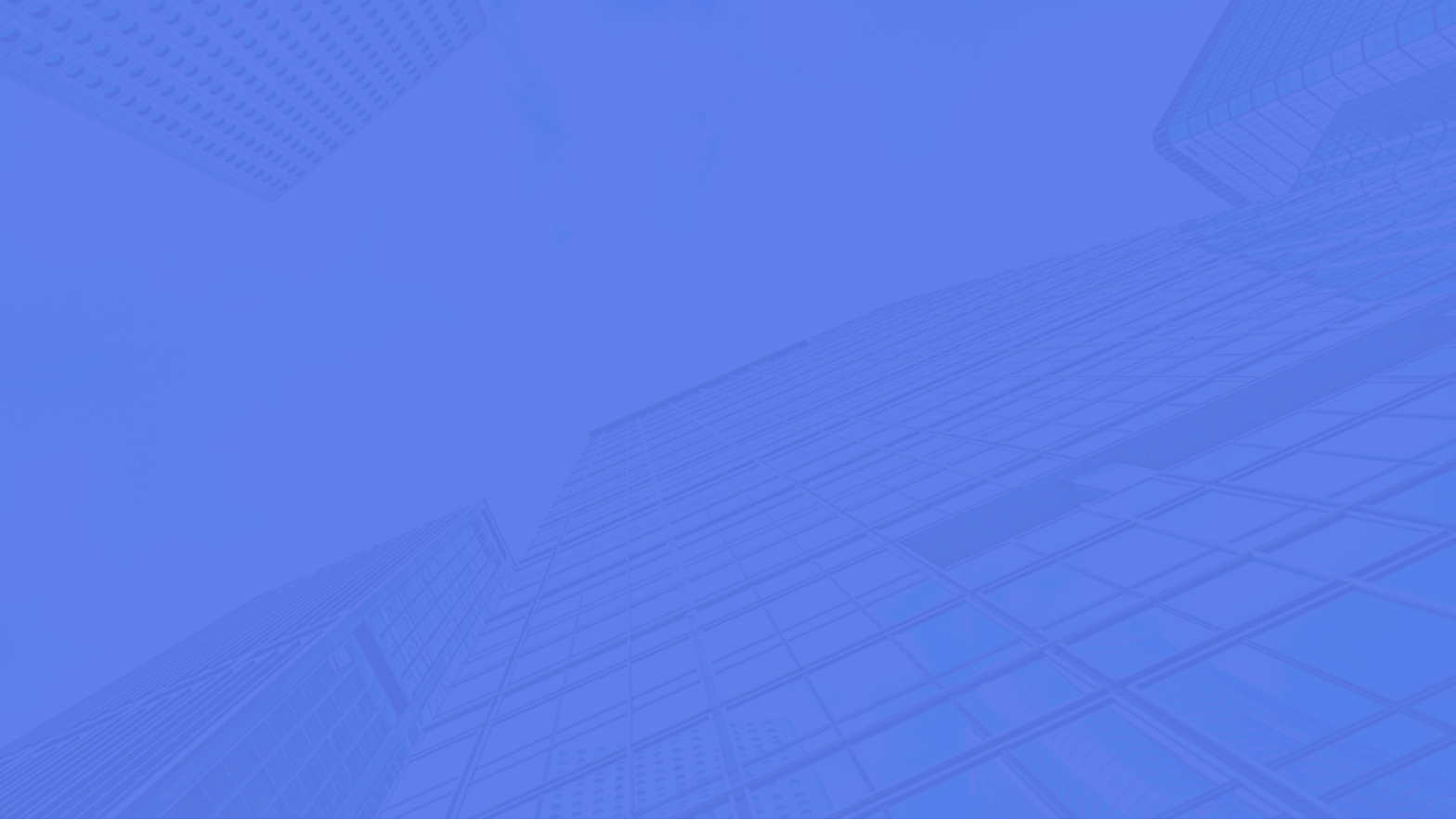

II.
5대 산업별 해외 진출 주요 섹터
Financial Services
Consumer & Retail
Technology, Media & Telecommunications
Infrastructure, Government & Healthcare
Industrial Markets